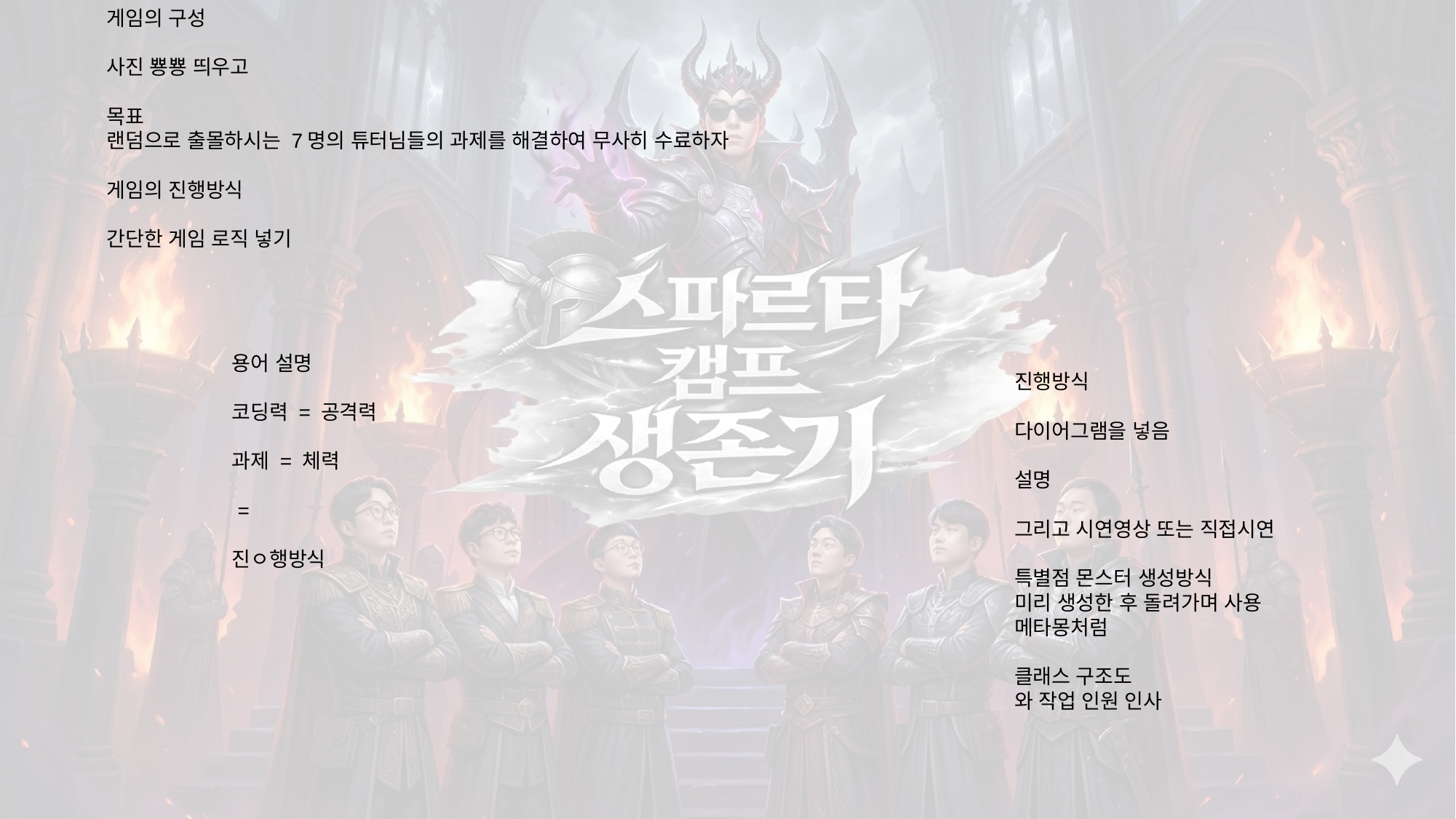

게임의 구성

사진 뿅뿅 띄우고

목표
랜덤으로 출몰하시는 7명의 튜터님들의 과제를 해결하여 무사히 수료하자

게임의 진행방식

간단한 게임 로직 넣기
용어 설명

코딩력 = 공격력

과제 = 체력

 =

진ㅇ행방식
진행방식

다이어그램을 넣음

설명

그리고 시연영상 또는 직접시연

특별점 몬스터 생성방식
미리 생성한 후 돌려가며 사용
메타몽처럼

클래스 구조도
와 작업 인원 인사